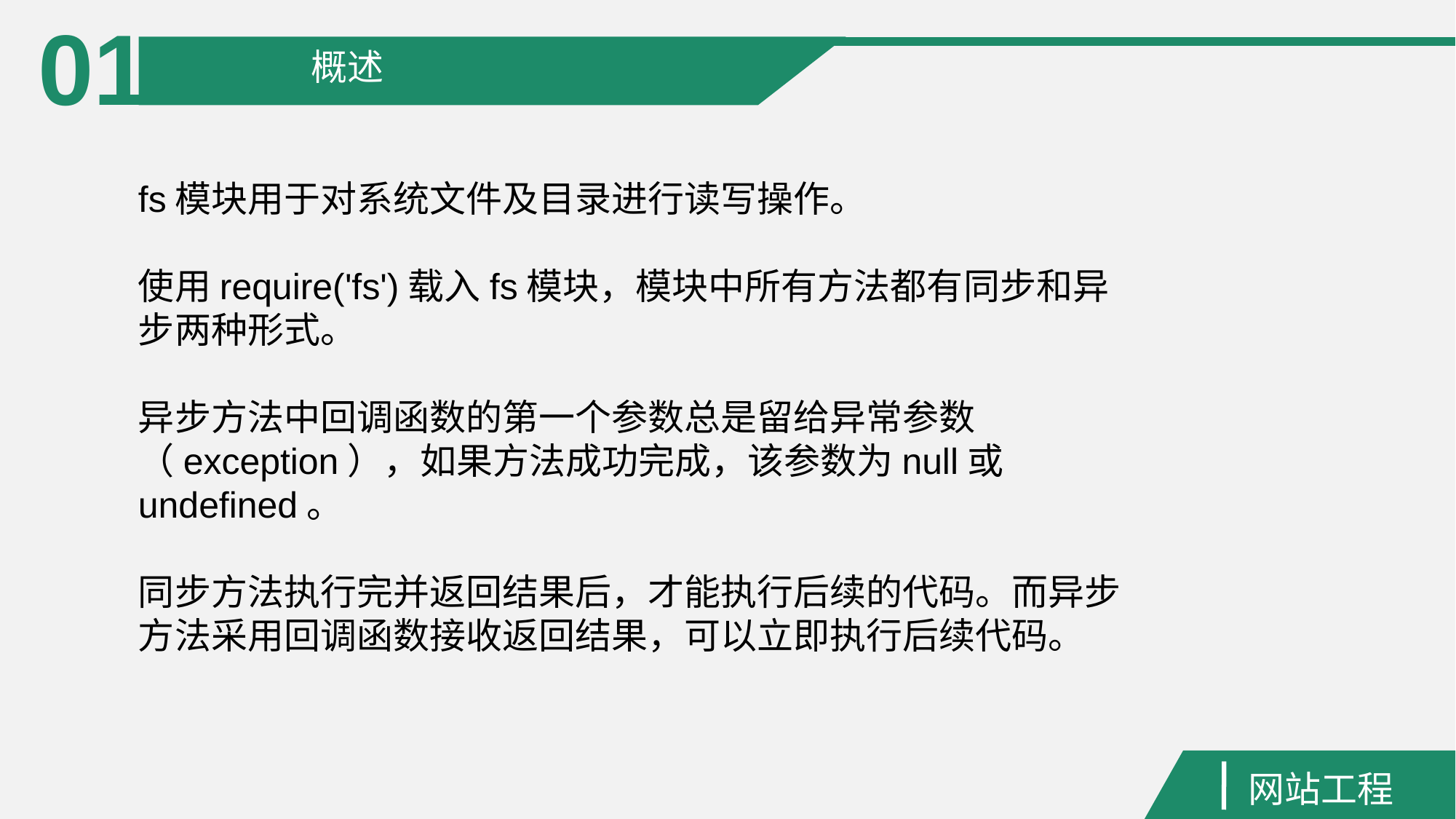

01
概述
fs模块用于对系统文件及目录进行读写操作。

使用require('fs')载入fs模块，模块中所有方法都有同步和异步两种形式。

异步方法中回调函数的第一个参数总是留给异常参数（exception），如果方法成功完成，该参数为null或undefined。

同步方法执行完并返回结果后，才能执行后续的代码。而异步方法采用回调函数接收返回结果，可以立即执行后续代码。